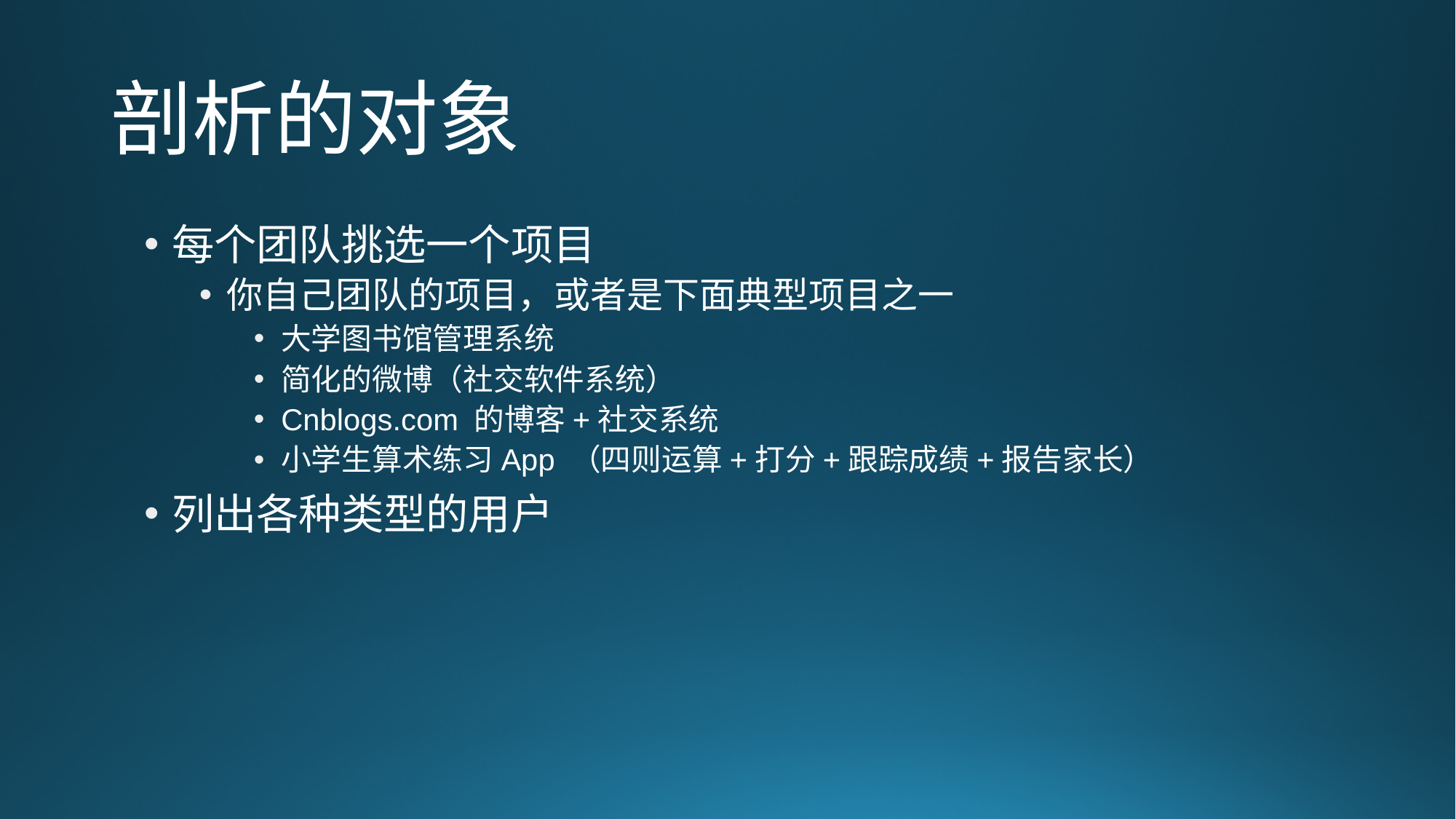

# 剖析的对象
每个团队挑选一个项目
你自己团队的项目，或者是下面典型项目之一
大学图书馆管理系统
简化的微博（社交软件系统）
Cnblogs.com 的博客+社交系统
小学生算术练习App （四则运算+打分+跟踪成绩+报告家长）
列出各种类型的用户